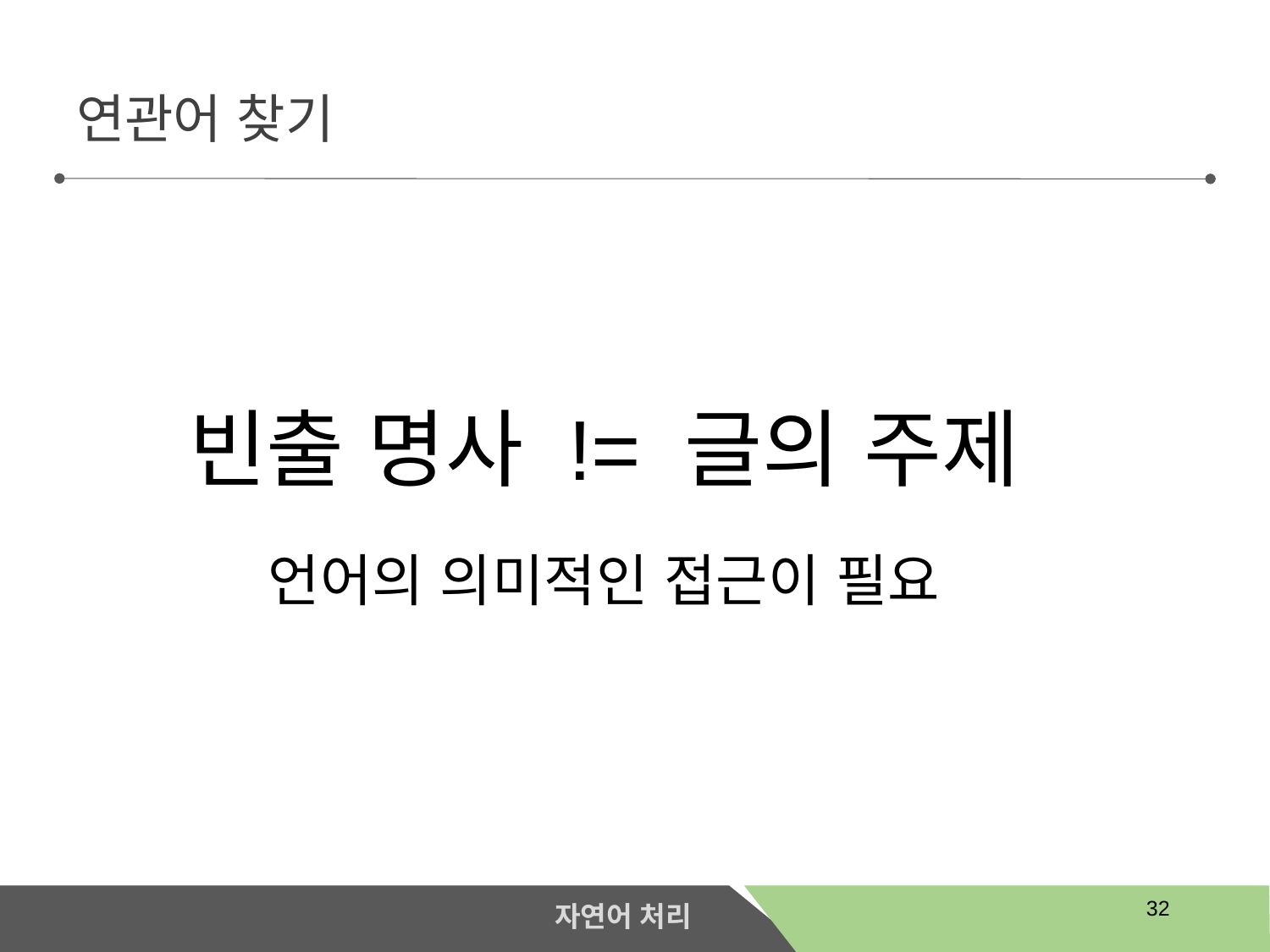

연관어 찾기
빈출 명사 != 글의 주제
언어의 의미적인 접근이 필요
32

자연어 처리